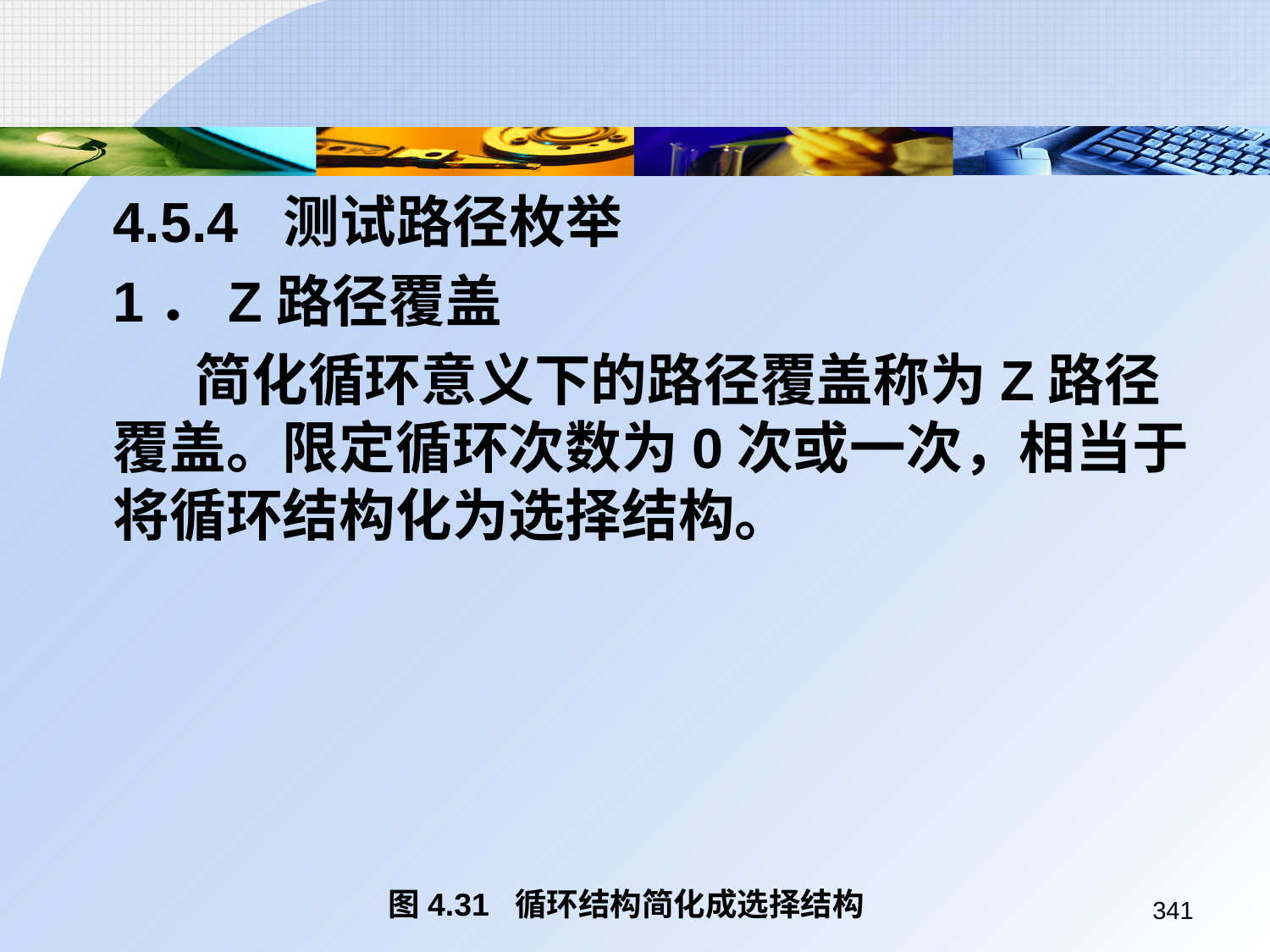

4.5.4  测试路径枚举
	1．Z路径覆盖
         简化循环意义下的路径覆盖称为Z路径覆盖。限定循环次数为0次或一次，相当于将循环结构化为选择结构。

图4.31  循环结构简化成选择结构
341